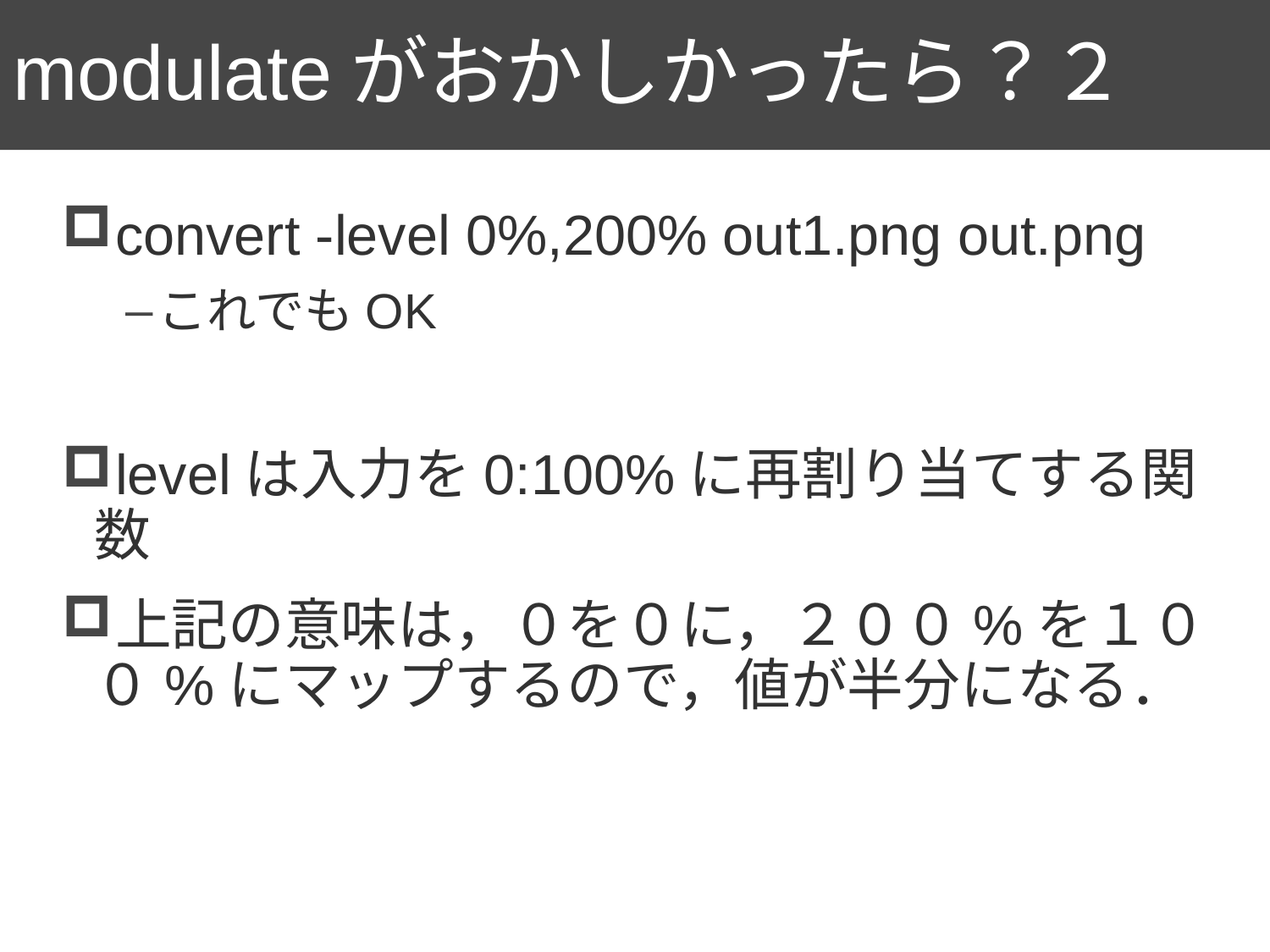

# modulateがおかしかったら？２
55
convert -level 0%,200% out1.png out.png
これでもOK

levelは入力を0:100%に再割り当てする関数
上記の意味は，０を０に，２００%を１００%にマップするので，値が半分になる．